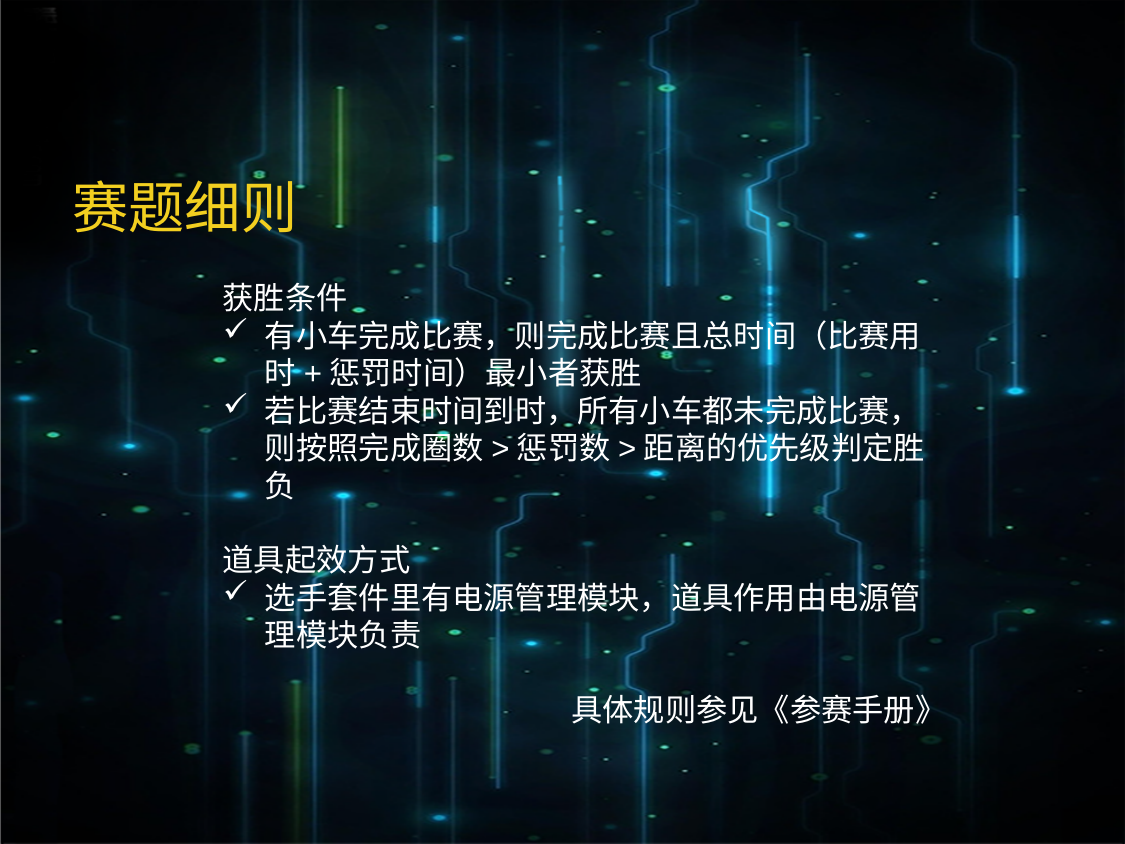

赛题细则
获胜条件
有小车完成比赛，则完成比赛且总时间（比赛用时+惩罚时间）最小者获胜
若比赛结束时间到时，所有小车都未完成比赛，则按照完成圈数>惩罚数>距离的优先级判定胜负

道具起效方式
选手套件里有电源管理模块，道具作用由电源管理模块负责

具体规则参见《参赛手册》